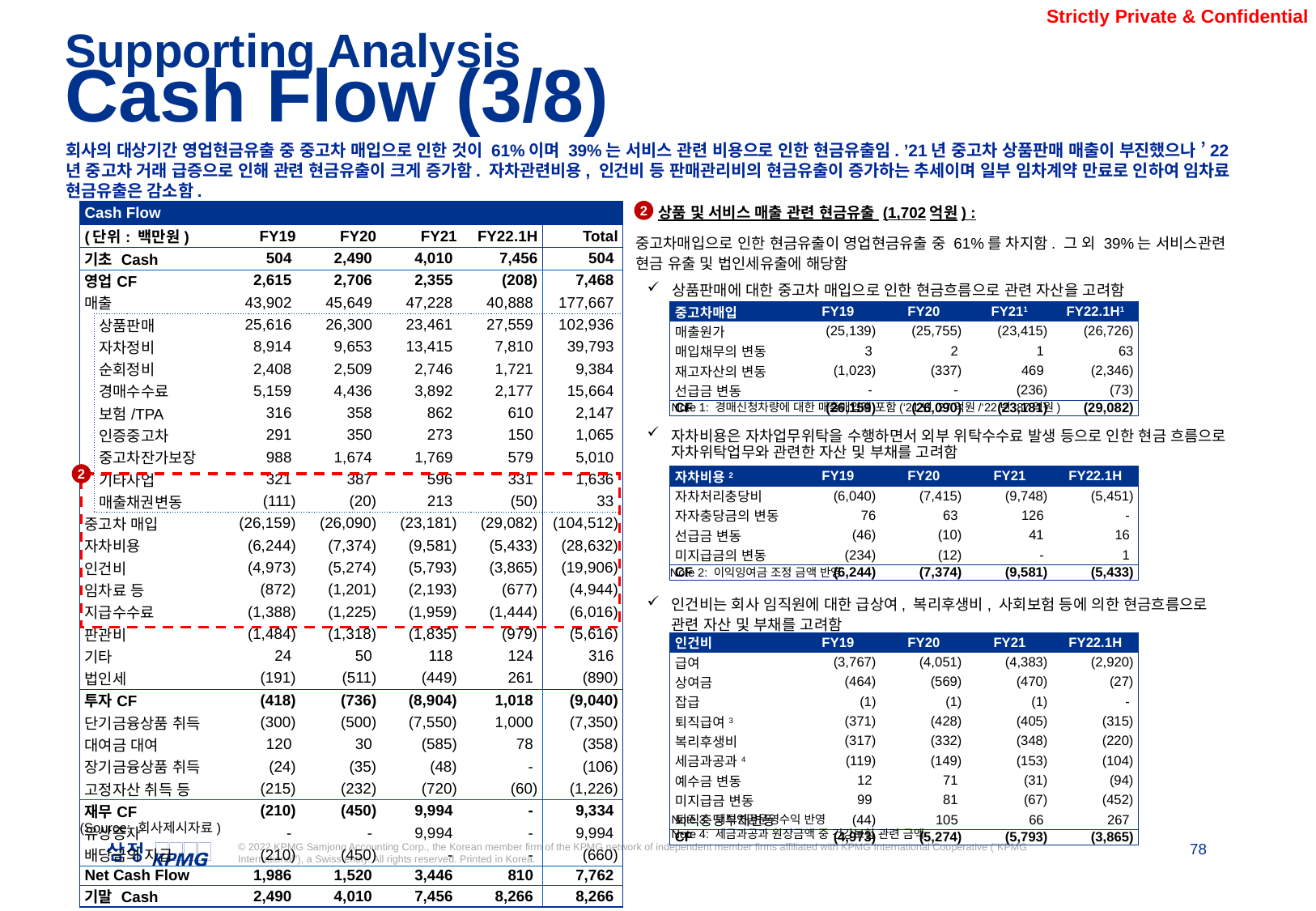

Supporting Analysis
Cash Flow (3/8)
회사의 대상기간 영업현금유출 중 중고차 매입으로 인한 것이 61%이며 39%는 서비스 관련 비용으로 인한 현금유출임. ’21년 중고차 상품판매 매출이 부진했으나 ’22년 중고차 거래 급증으로 인해 관련 현금유출이 크게 증가함. 자차관련비용, 인건비 등 판매관리비의 현금유출이 증가하는 추세이며 일부 임차계약 만료로 인하여 임차료 현금유출은 감소함.
2
상품 및 서비스 매출 관련 현금유출 (1,702억원) :
중고차매입으로 인한 현금유출이 영업현금유출 중 61%를 차지함. 그 외 39%는 서비스관련 현금 유출 및 법인세유출에 해당함
상품판매에 대한 중고차 매입으로 인한 현금흐름으로 관련 자산을 고려함

자차비용은 자차업무위탁을 수행하면서 외부 위탁수수료 발생 등으로 인한 현금 흐름으로 자차위탁업무와 관련한 자산 및 부채를 고려함

인건비는 회사 임직원에 대한 급상여, 복리후생비, 사회보험 등에 의한 현금흐름으로 관련 자산 및 부채를 고려함

| Cash Flow |  |  |  |  |  |  |
| --- | --- | --- | --- | --- | --- | --- |
| (단위: 백만원) |  | FY19 | FY20 | FY21 | FY22.1H | Total |
| 기초 Cash |  | 504 | 2,490 | 4,010 | 7,456 | 504 |
| 영업CF |  | 2,615 | 2,706 | 2,355 | (208) | 7,468 |
| 매출 |  | 43,902 | 45,649 | 47,228 | 40,888 | 177,667 |
|  | 상품판매 | 25,616 | 26,300 | 23,461 | 27,559 | 102,936 |
|  | 자차정비 | 8,914 | 9,653 | 13,415 | 7,810 | 39,793 |
|  | 순회정비 | 2,408 | 2,509 | 2,746 | 1,721 | 9,384 |
|  | 경매수수료 | 5,159 | 4,436 | 3,892 | 2,177 | 15,664 |
|  | 보험/TPA | 316 | 358 | 862 | 610 | 2,147 |
|  | 인증중고차 | 291 | 350 | 273 | 150 | 1,065 |
|  | 중고차잔가보장 | 988 | 1,674 | 1,769 | 579 | 5,010 |
|  | 기타사업 | 321 | 387 | 596 | 331 | 1,636 |
|  | 매출채권변동 | (111) | (20) | 213 | (50) | 33 |
| 중고차 매입 |  | (26,159) | (26,090) | (23,181) | (29,082) | (104,512) |
| 자차비용 |  | (6,244) | (7,374) | (9,581) | (5,433) | (28,632) |
| 인건비 |  | (4,973) | (5,274) | (5,793) | (3,865) | (19,906) |
| 임차료 등 |  | (872) | (1,201) | (2,193) | (677) | (4,944) |
| 지급수수료 |  | (1,388) | (1,225) | (1,959) | (1,444) | (6,016) |
| 판관비 |  | (1,484) | (1,318) | (1,835) | (979) | (5,616) |
| 기타 |  | 24 | 50 | 118 | 124 | 316 |
| 법인세 |  | (191) | (511) | (449) | 261 | (890) |
| 투자CF |  | (418) | (736) | (8,904) | 1,018 | (9,040) |
| 단기금융상품 취득 |  | (300) | (500) | (7,550) | 1,000 | (7,350) |
| 대여금 대여 |  | 120 | 30 | (585) | 78 | (358) |
| 장기금융상품 취득 |  | (24) | (35) | (48) | - | (106) |
| 고정자산 취득 등 |  | (215) | (232) | (720) | (60) | (1,226) |
| 재무CF |  | (210) | (450) | 9,994 | - | 9,334 |
| 유상증자 |  | - | - | 9,994 | - | 9,994 |
| 배당금의 지급 |  | (210) | (450) | - | - | (660) |
| Net Cash Flow |  | 1,986 | 1,520 | 3,446 | 810 | 7,762 |
| 기말 Cash |  | 2,490 | 4,010 | 7,456 | 8,266 | 8,266 |
| 중고차매입 | FY19 | FY20 | FY211 | FY22.1H1 |
| --- | --- | --- | --- | --- |
| 매출원가 | (25,139) | (25,755) | (23,415) | (26,726) |
| 매입채무의 변동 | 3 | 2 | 1 | 63 |
| 재고자산의 변동 | (1,023) | (337) | 469 | (2,346) |
| 선급금 변동 | - | - | (236) | (73) |
| CF | (26,159) | (26,090) | (23,181) | (29,082) |
Note 1: 경매신청차량에 대한 매출매입액 포함(‘21년 27억원/‘22년 87억원)
2
| 자차비용2 | FY19 | FY20 | FY21 | FY22.1H |
| --- | --- | --- | --- | --- |
| 자차처리충당비 | (6,040) | (7,415) | (9,748) | (5,451) |
| 자자충당금의 변동 | 76 | 63 | 126 | - |
| 선급금 변동 | (46) | (10) | 41 | 16 |
| 미지급금의 변동 | (234) | (12) | - | 1 |
| CF | (6,244) | (7,374) | (9,581) | (5,433) |

Note 2: 이익잉여금 조정 금액 반영
| 인건비 | FY19 | FY20 | FY21 | FY22.1H |
| --- | --- | --- | --- | --- |
| 급여 | (3,767) | (4,051) | (4,383) | (2,920) |
| 상여금 | (464) | (569) | (470) | (27) |
| 잡급 | (1) | (1) | (1) | - |
| 퇴직급여3 | (371) | (428) | (405) | (315) |
| 복리후생비 | (317) | (332) | (348) | (220) |
| 세금과공과4 | (119) | (149) | (153) | (104) |
| 예수금 변동 | 12 | 71 | (31) | (94) |
| 미지급금 변동 | 99 | 81 | (67) | (452) |
| 퇴직충당부채변동 | (44) | 105 | 66 | 267 |
| CF | (4,973) | (5,274) | (5,793) | (3,865) |
Note 3: 퇴직연금운영수익 반영
Note 4: 세금과공과 원장금액 중 건강보험 관련 금액
(Source: 회사제시자료)